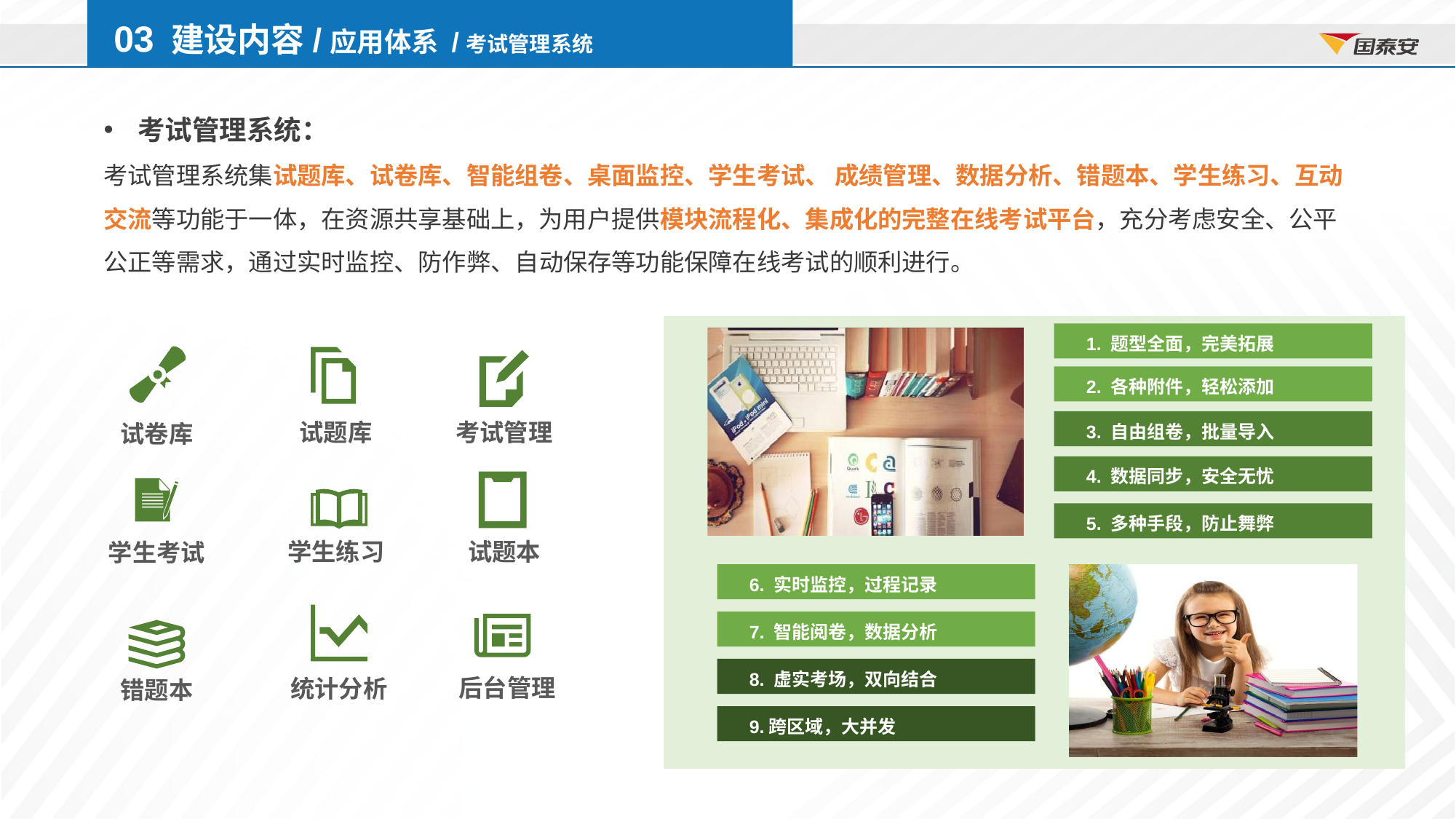

03 建设内容/应用体系 /考试管理系统
考试管理系统：
考试管理系统集试题库、试卷库、智能组卷、桌面监控、学生考试、 成绩管理、数据分析、错题本、学生练习、互动交流等功能于一体，在资源共享基础上，为用户提供模块流程化、集成化的完整在线考试平台，充分考虑安全、公平公正等需求，通过实时监控、防作弊、自动保存等功能保障在线考试的顺利进行。

1. 题型全面，完美拓展
2. 各种附件，轻松添加
3. 自由组卷，批量导入
4. 数据同步，安全无忧
5. 多种手段，防止舞弊
6. 实时监控，过程记录
7. 智能阅卷，数据分析
8. 虚实考场，双向结合
9.跨区域，大并发

试题库
考试管理
试卷库

试题本
学生练习
学生考试

后台管理
统计分析
错题本